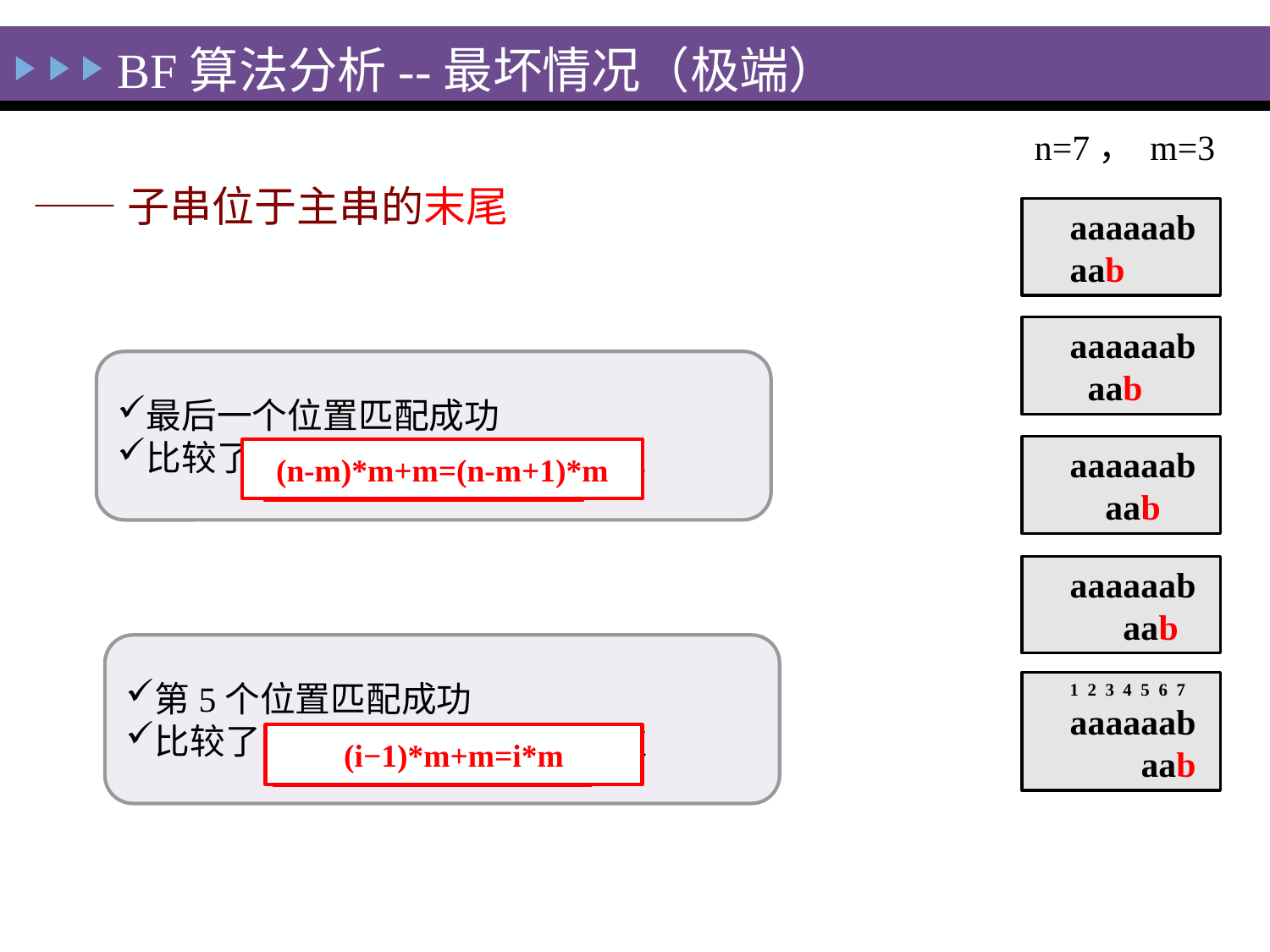

BF算法分析--最坏情况（极端）
n=7， m=3
aaaaaab
aab
——子串位于主串的末尾
aaaaaab
  aab
最后一个位置匹配成功
比较了                                              次
aaaaaab
    aab
(n-m)*m+m=(n-m+1)*m
？？？
(7−3)*3+3=5*3=15
aaaaaab
      aab
第5个位置匹配成功
比较了                                             次
1  2  3  4  5  6  7
aaaaaab
        aab
？？？
(i−1)*m+m=i*m
(5−1)*3+3=5*3=15